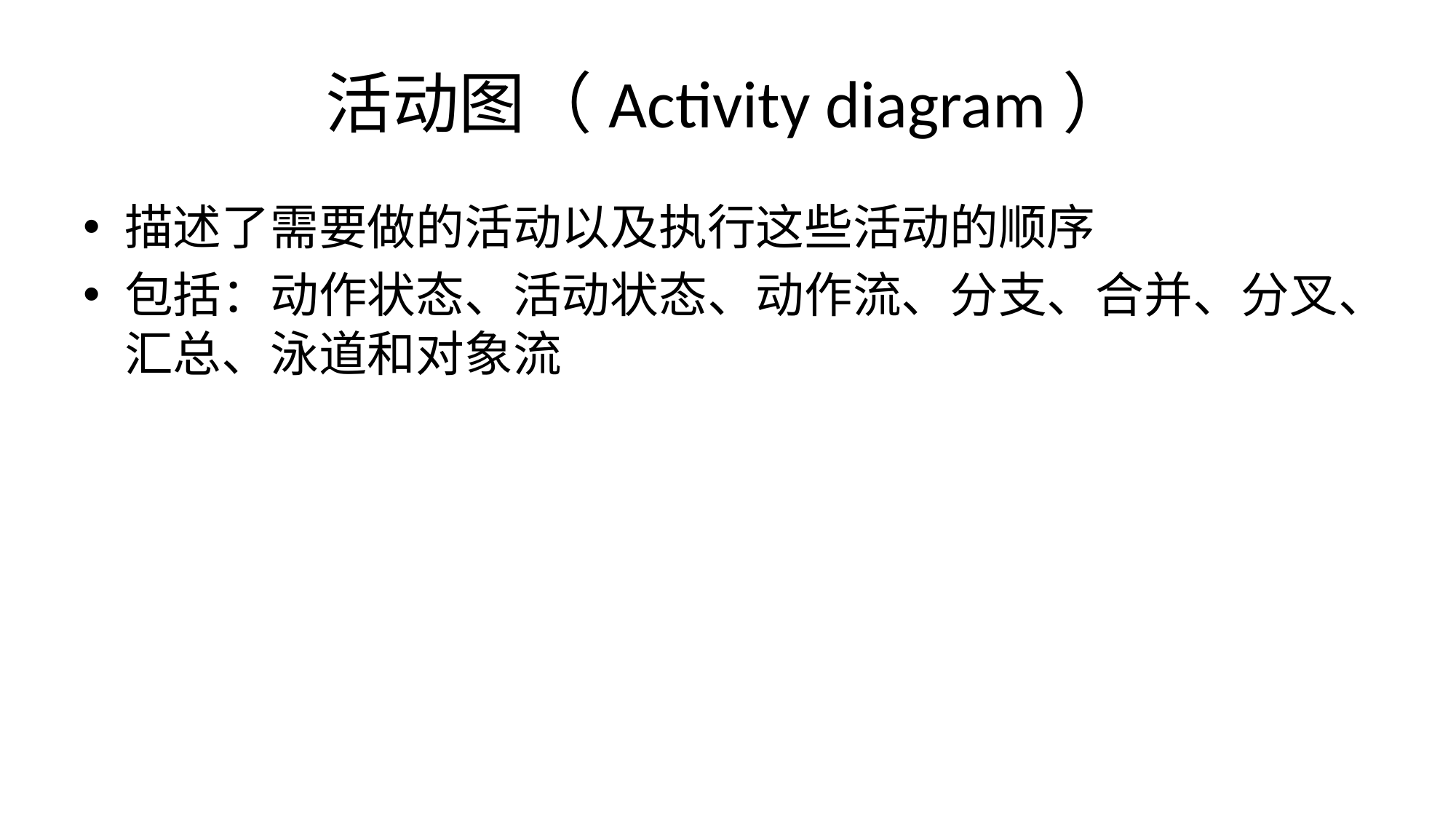

# 活动图（Activity diagram）
描述了需要做的活动以及执行这些活动的顺序
包括：动作状态、活动状态、动作流、分支、合并、分叉、汇总、泳道和对象流